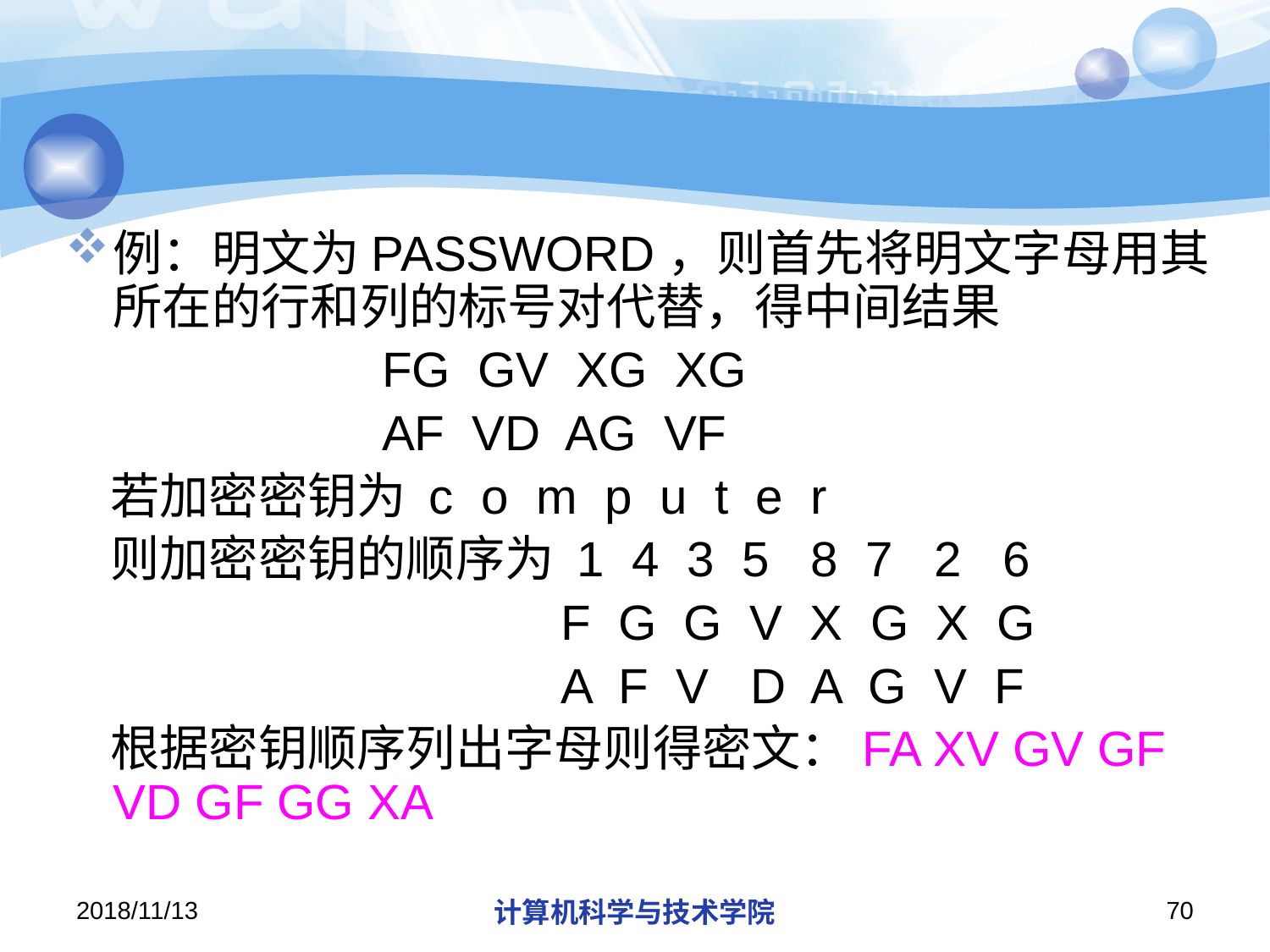

#
例：明文为PASSWORD，则首先将明文字母用其所在的行和列的标号对代替，得中间结果
                       FG  GV  XG  XG
                       AF  VD  AG  VF
   若加密密钥为 c  o  m  p  u  t  e  r
   则加密密钥的顺序为 1  4  3  5   8  7   2   6
                                    F  G  G  V  X  G  X  G
                                    A  F  V   D  A  G  V  F
   根据密钥顺序列出字母则得密文：FA XV GV GF VD GF GG XA

2018/11/13
计算机科学与技术学院
70